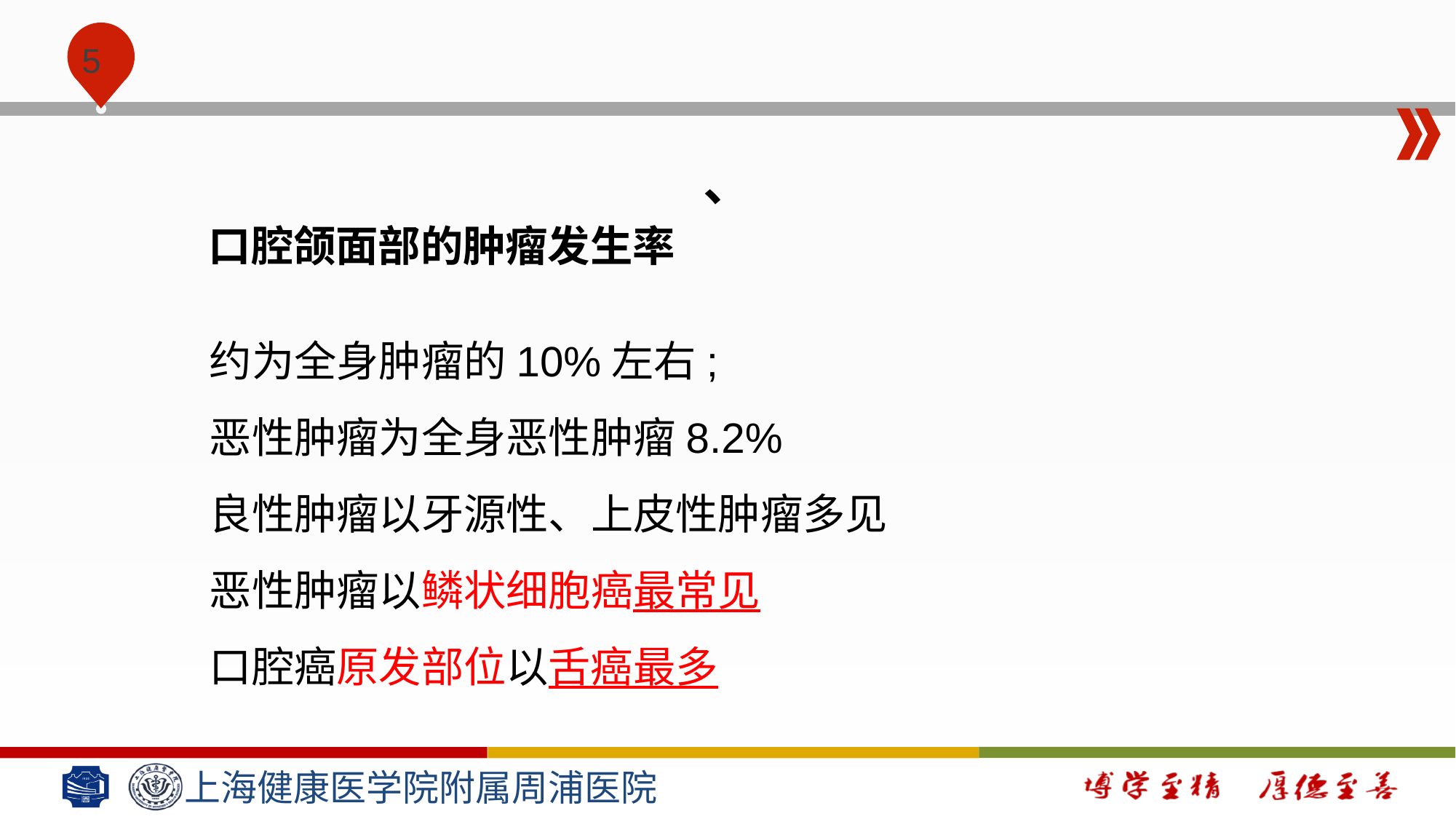

#
、
口腔颌面部的肿瘤发生率
约为全身肿瘤的10%左右;
恶性肿瘤为全身恶性肿瘤8.2%
良性肿瘤以牙源性、上皮性肿瘤多见
恶性肿瘤以鳞状细胞癌最常见
口腔癌原发部位以舌癌最多